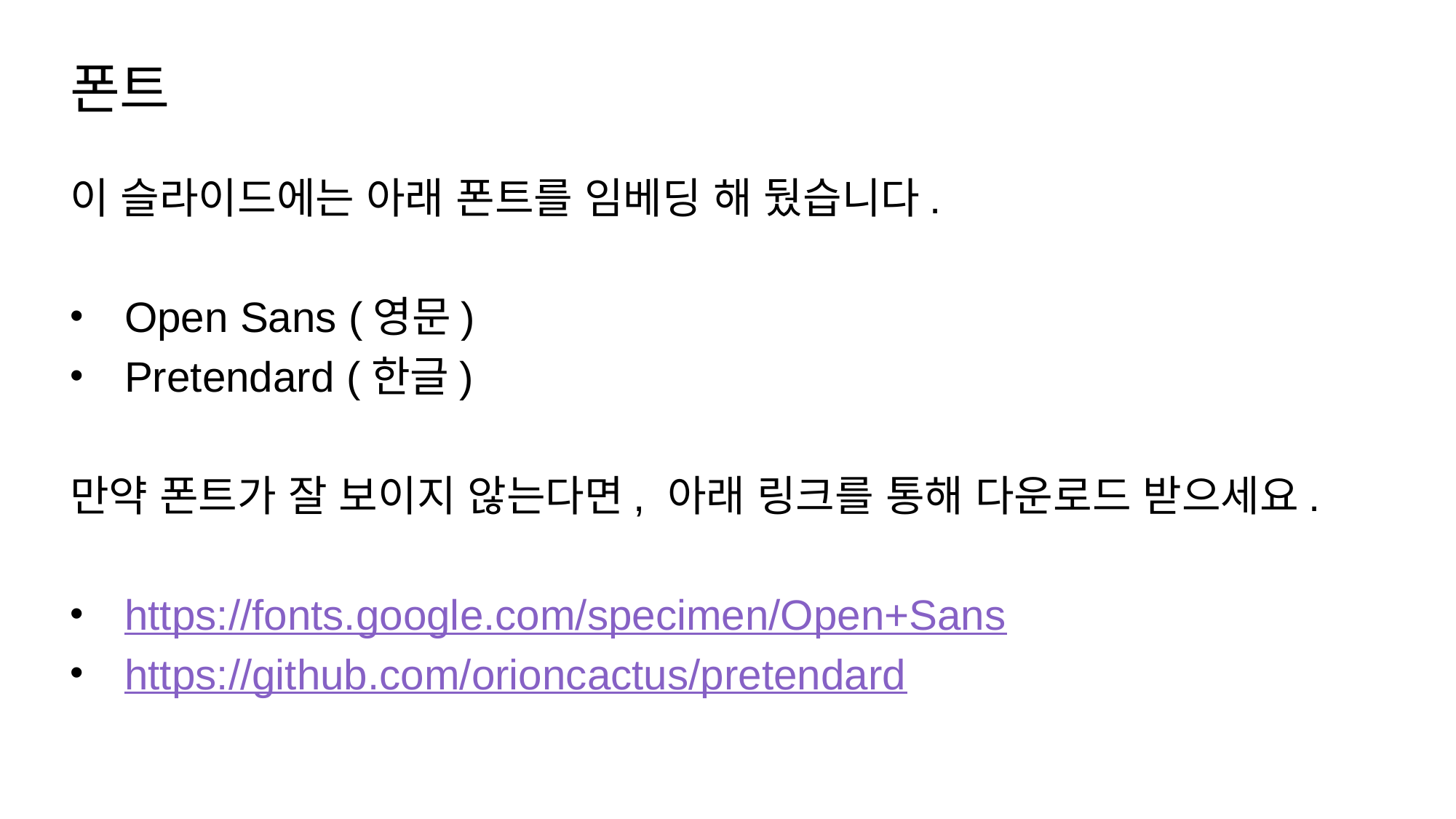

# 폰트
이 슬라이드에는 아래 폰트를 임베딩 해 뒀습니다.

Open Sans (영문)
Pretendard (한글)

만약 폰트가 잘 보이지 않는다면, 아래 링크를 통해 다운로드 받으세요.

https://fonts.google.com/specimen/Open+Sans
https://github.com/orioncactus/pretendard